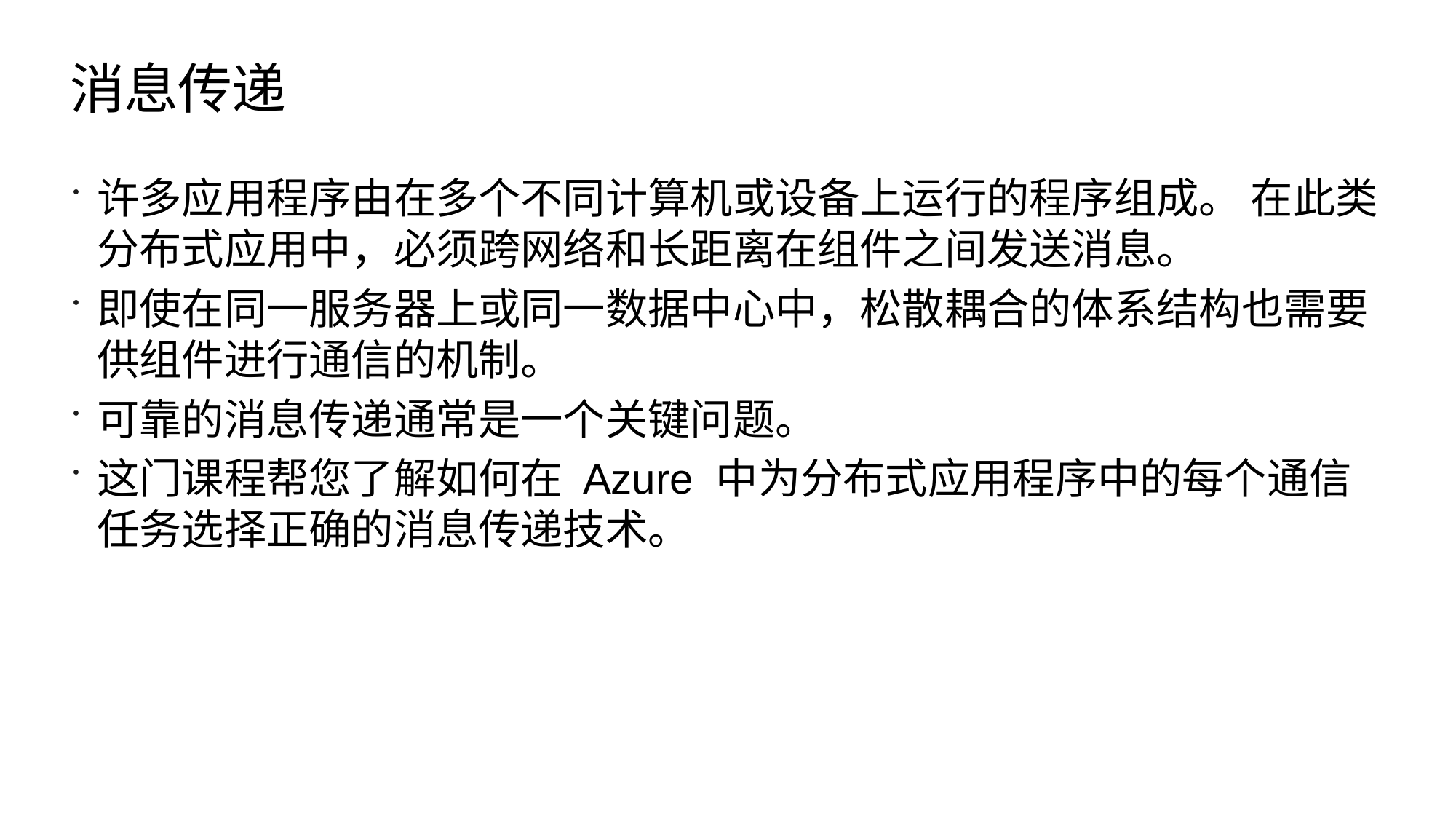

# 消息传递
许多应用程序由在多个不同计算机或设备上运行的程序组成。 在此类分布式应用中，必须跨网络和长距离在组件之间发送消息。
即使在同一服务器上或同一数据中心中，松散耦合的体系结构也需要供组件进行通信的机制。
可靠的消息传递通常是一个关键问题。
这门课程帮您了解如何在 Azure 中为分布式应用程序中的每个通信任务选择正确的消息传递技术。